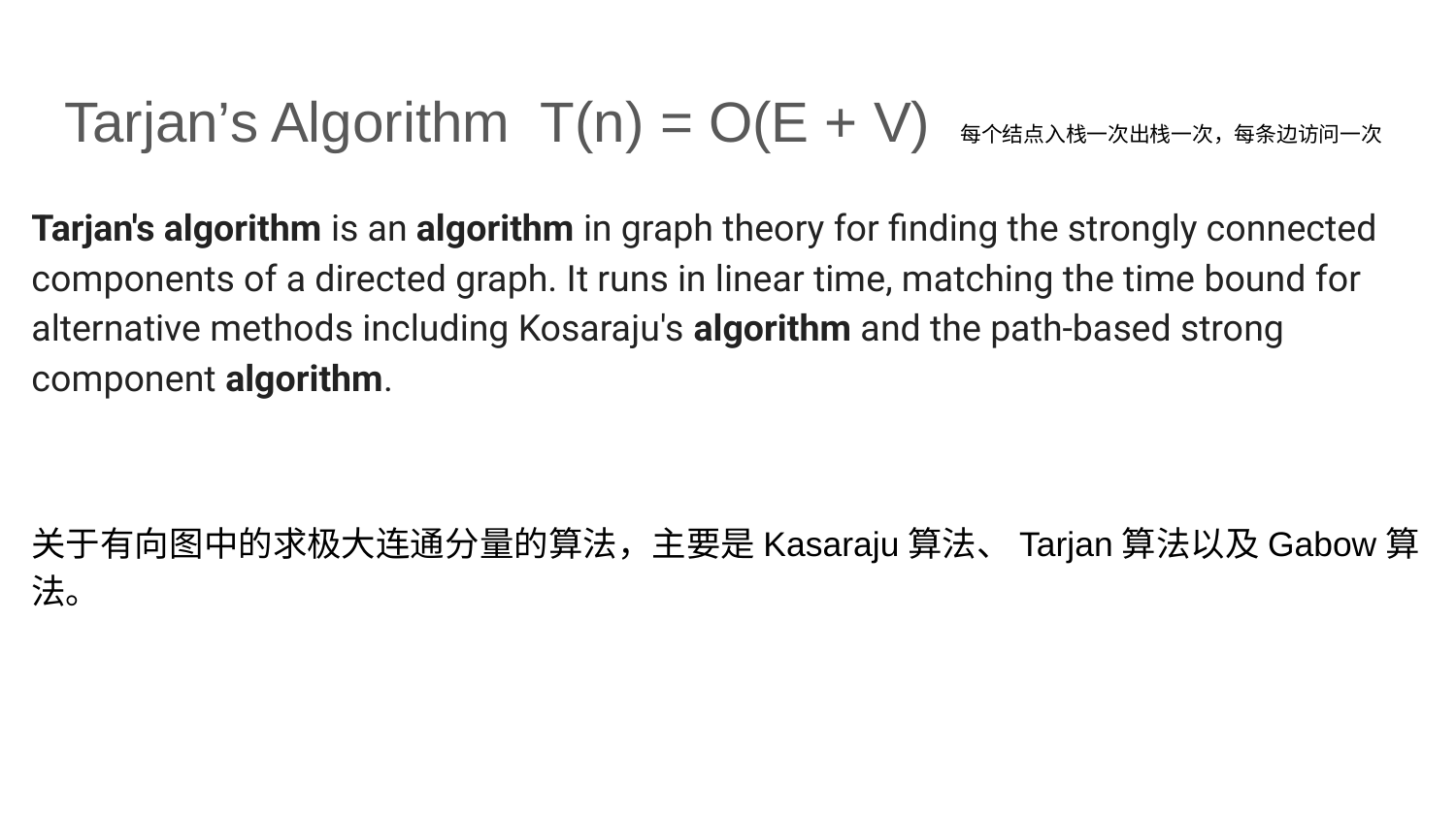

# Tarjan’s Algorithm  T(n) = O(E + V) 每个结点入栈一次出栈一次，每条边访问一次
Tarjan's algorithm is an algorithm in graph theory for finding the strongly connected components of a directed graph. It runs in linear time, matching the time bound for alternative methods including Kosaraju's algorithm and the path-based strong component algorithm.

关于有向图中的求极大连通分量的算法，主要是Kasaraju算法、Tarjan算法以及Gabow算法。